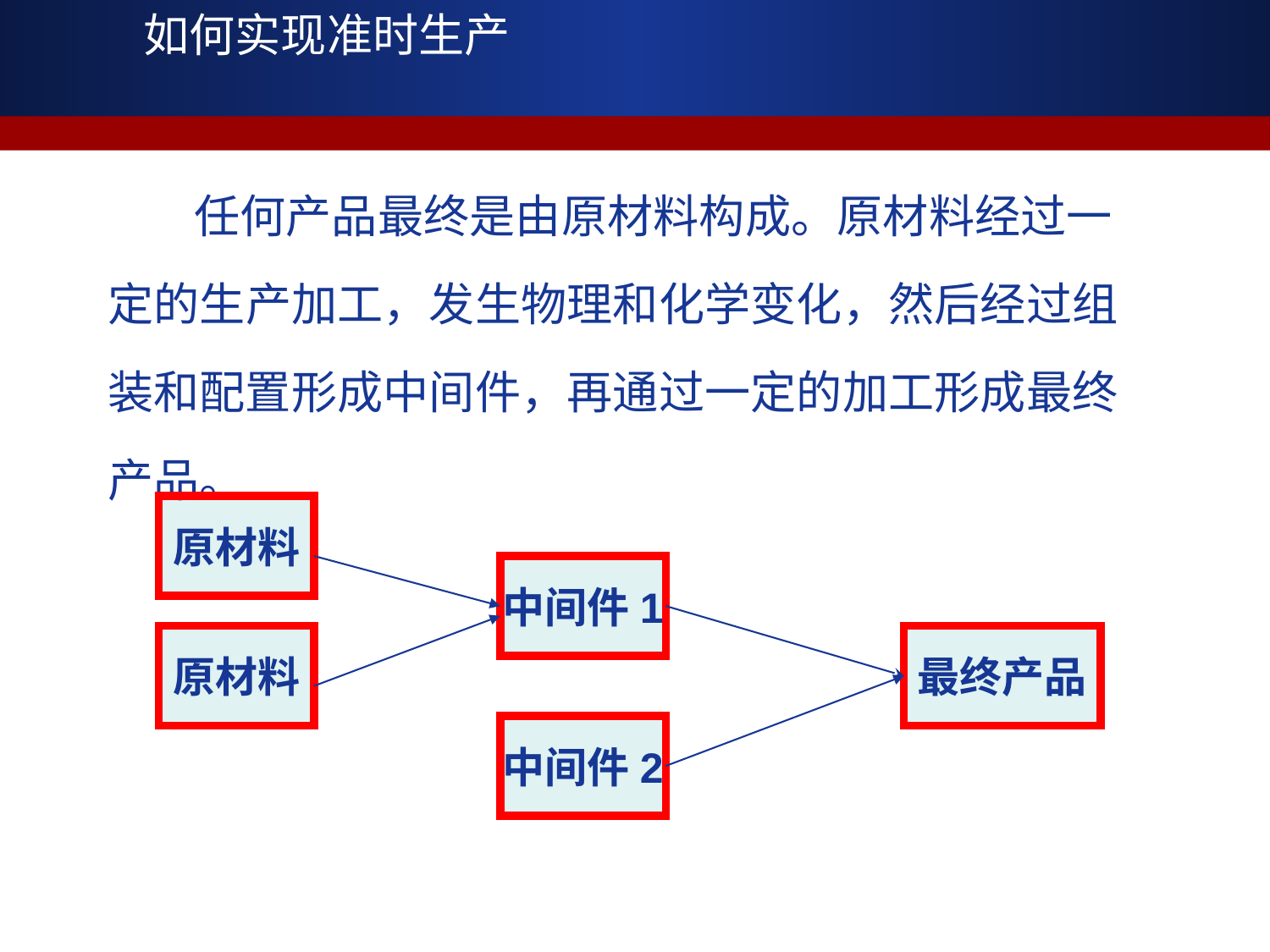

如何实现准时生产
        任何产品最终是由原材料构成。原材料经过一定的生产加工，发生物理和化学变化，然后经过组装和配置形成中间件，再通过一定的加工形成最终产品。
原材料

中间件1

原材料
最终产品
中间件2